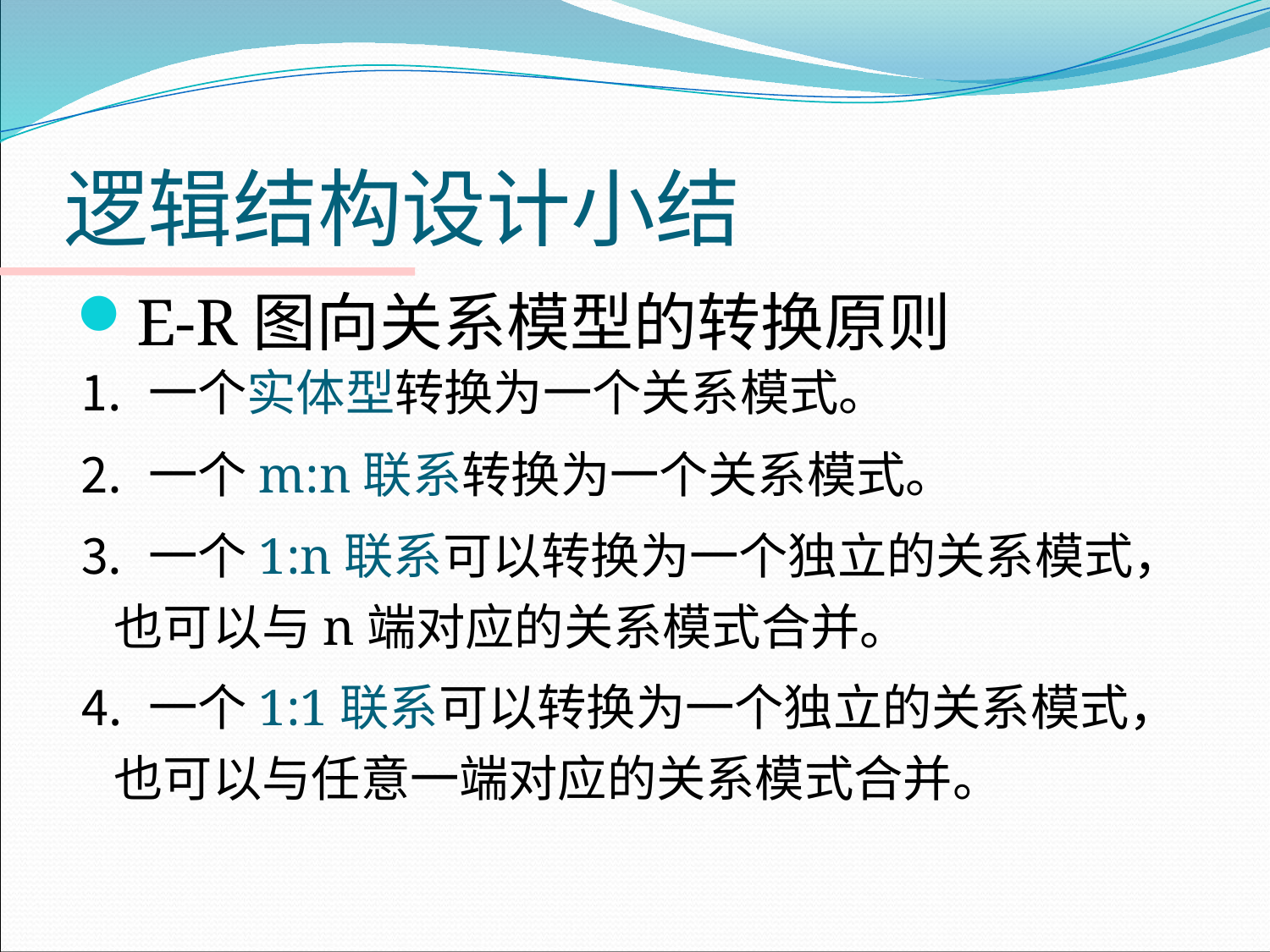

# 逻辑结构设计小结
E-R图向关系模型的转换原则
⒈ 一个实体型转换为一个关系模式。
⒉ 一个m:n联系转换为一个关系模式。
⒊ 一个1:n联系可以转换为一个独立的关系模式，也可以与n端对应的关系模式合并。
⒋ 一个1:1联系可以转换为一个独立的关系模式，也可以与任意一端对应的关系模式合并。

780